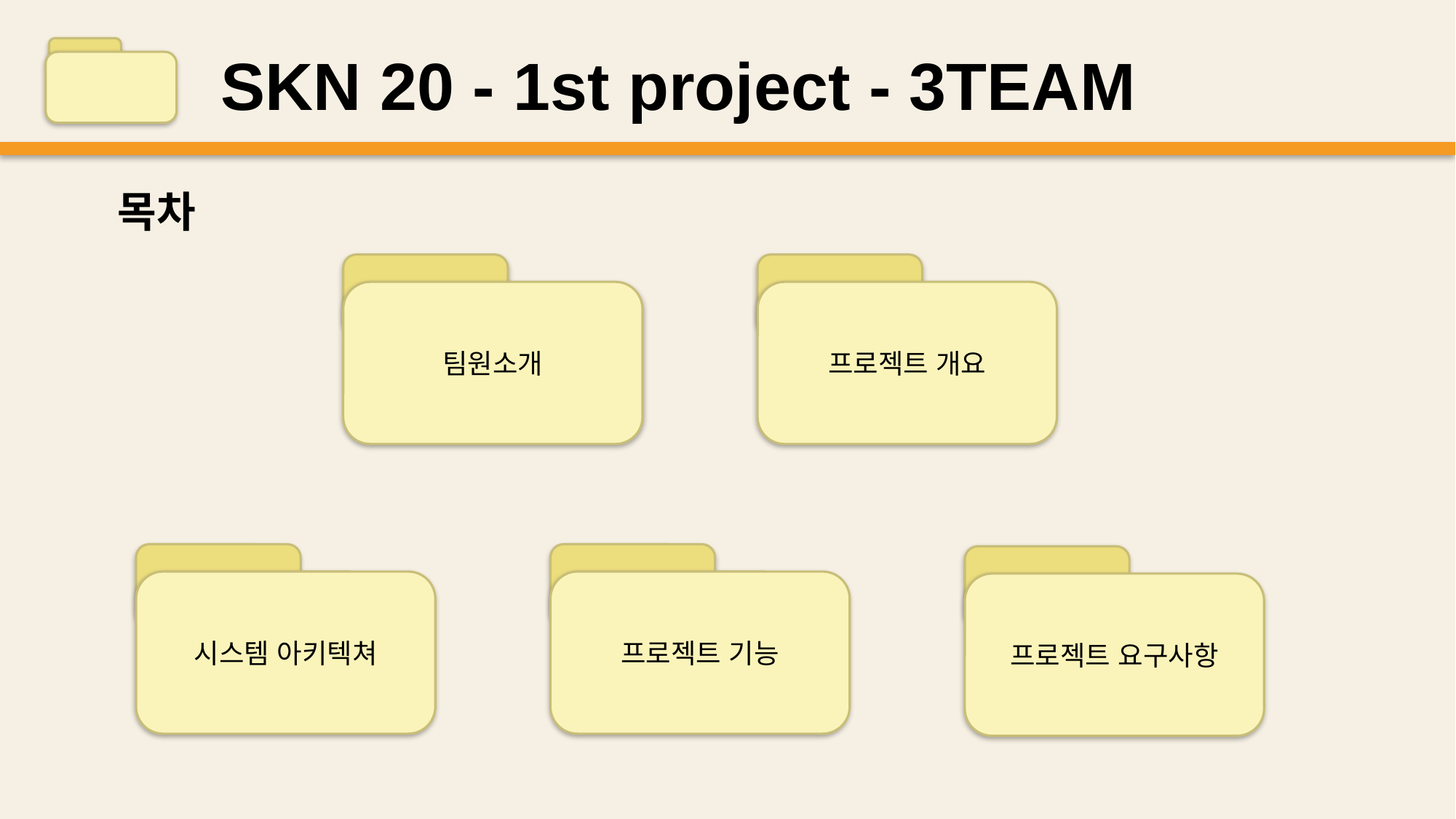

SKN 20 - 1st project - 3TEAM

목차

팀원소개

프로젝트 개요

시스템 아키텍쳐

프로젝트 기능

프로젝트 요구사항